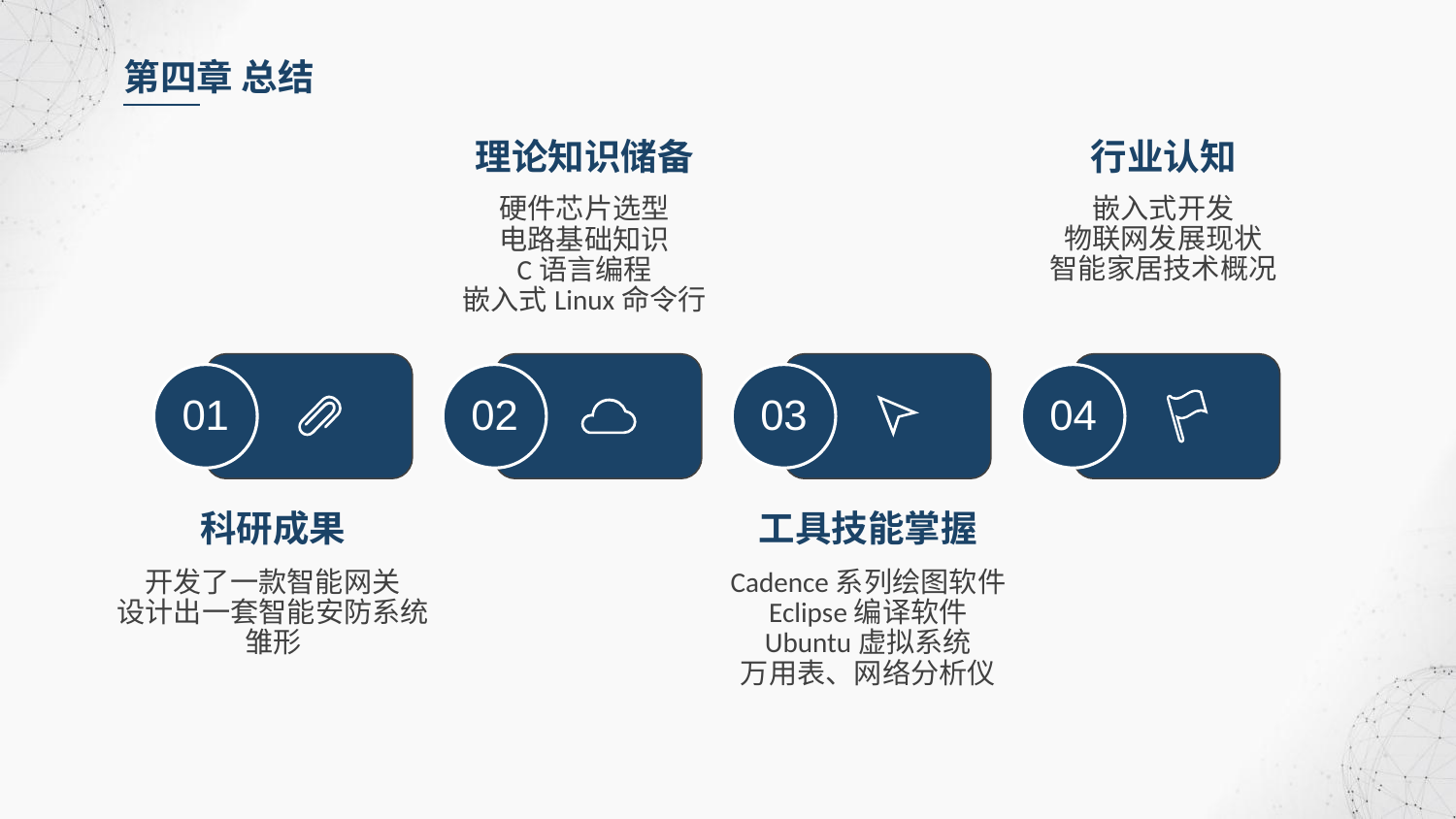

第四章 总结
理论知识储备
行业认知
嵌入式开发
物联网发展现状
智能家居技术概况
硬件芯片选型
电路基础知识
C语言编程
嵌入式Linux命令行

01

02

03

04

科研成果
工具技能掌握
开发了一款智能网关
设计出一套智能安防系统雏形
Cadence系列绘图软件
Eclipse编译软件
Ubuntu虚拟系统
万用表、网络分析仪